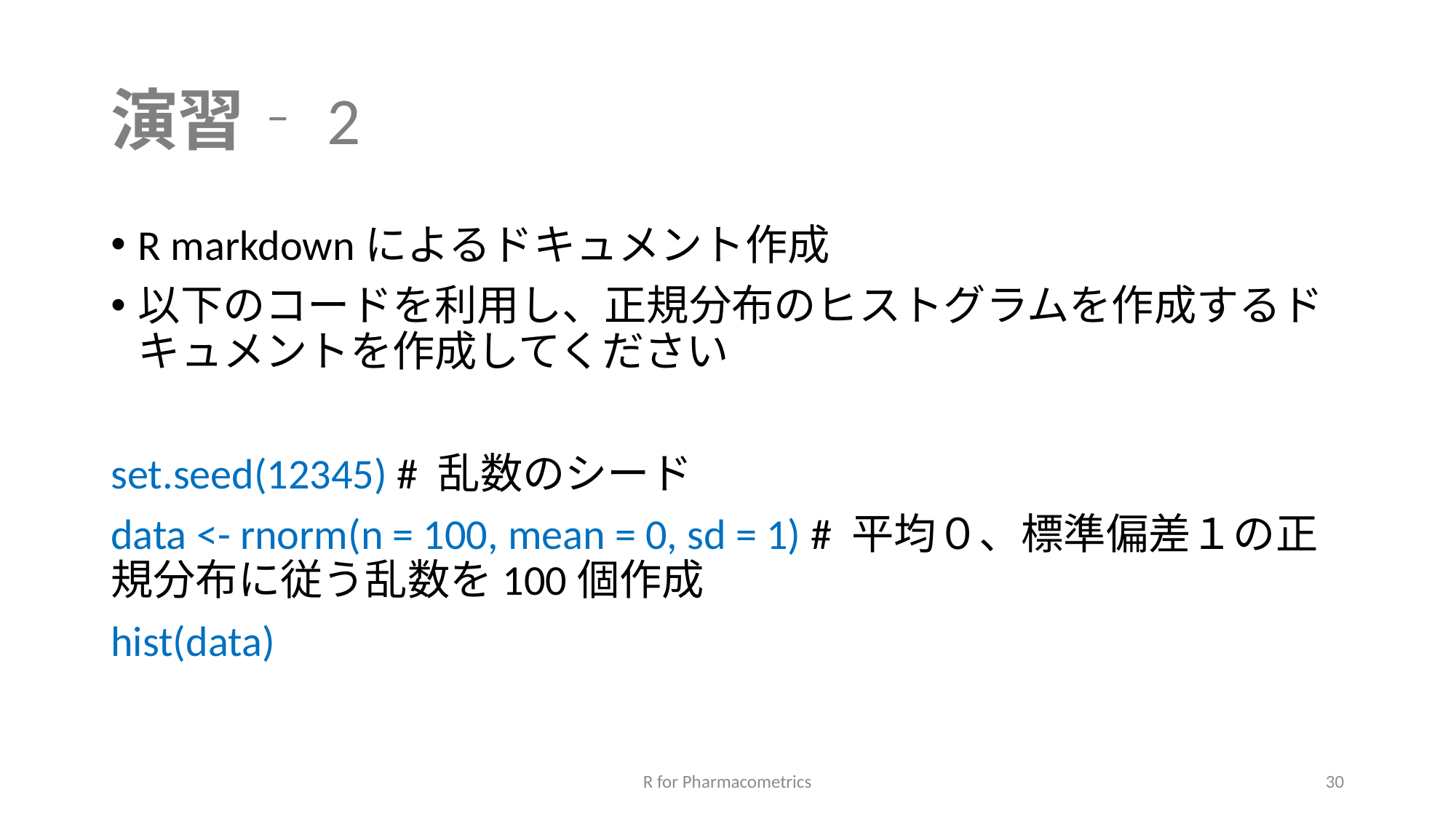

# 演習‐2
R markdownによるドキュメント作成
以下のコードを利用し、正規分布のヒストグラムを作成するドキュメントを作成してください

set.seed(12345) # 乱数のシード
data <- rnorm(n = 100, mean = 0, sd = 1) # 平均０、標準偏差１の正規分布に従う乱数を100個作成
hist(data)
R for Pharmacometrics
30